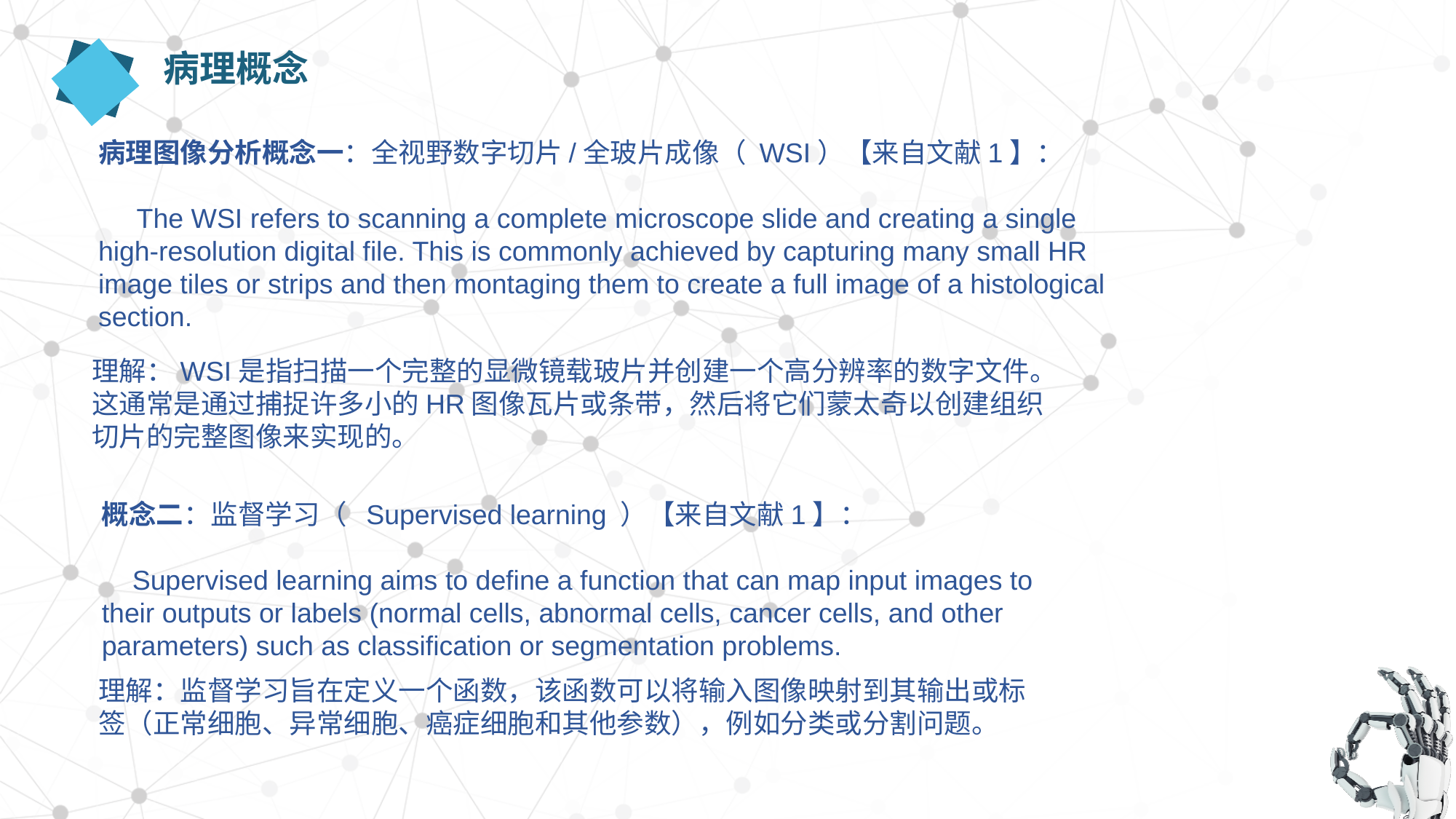

病理概念
病理图像分析概念一：全视野数字切片/全玻片成像（ WSI）【来自文献1】：

     The WSI refers to scanning a complete microscope slide and creating a single
high-resolution digital file. This is commonly achieved by capturing many small HR image tiles or strips and then montaging them to create a full image of a histological section.
理解：WSI是指扫描一个完整的显微镜载玻片并创建一个高分辨率的数字文件。这通常是通过捕捉许多小的HR图像瓦片或条带，然后将它们蒙太奇以创建组织切片的完整图像来实现的。
概念二：监督学习（  Supervised learning ）【来自文献1】：

    Supervised learning aims to define a function that can map input images to their outputs or labels (normal cells, abnormal cells, cancer cells, and other parameters) such as classification or segmentation problems.
理解：监督学习旨在定义一个函数，该函数可以将输入图像映射到其输出或标签（正常细胞、异常细胞、癌症细胞和其他参数），例如分类或分割问题。